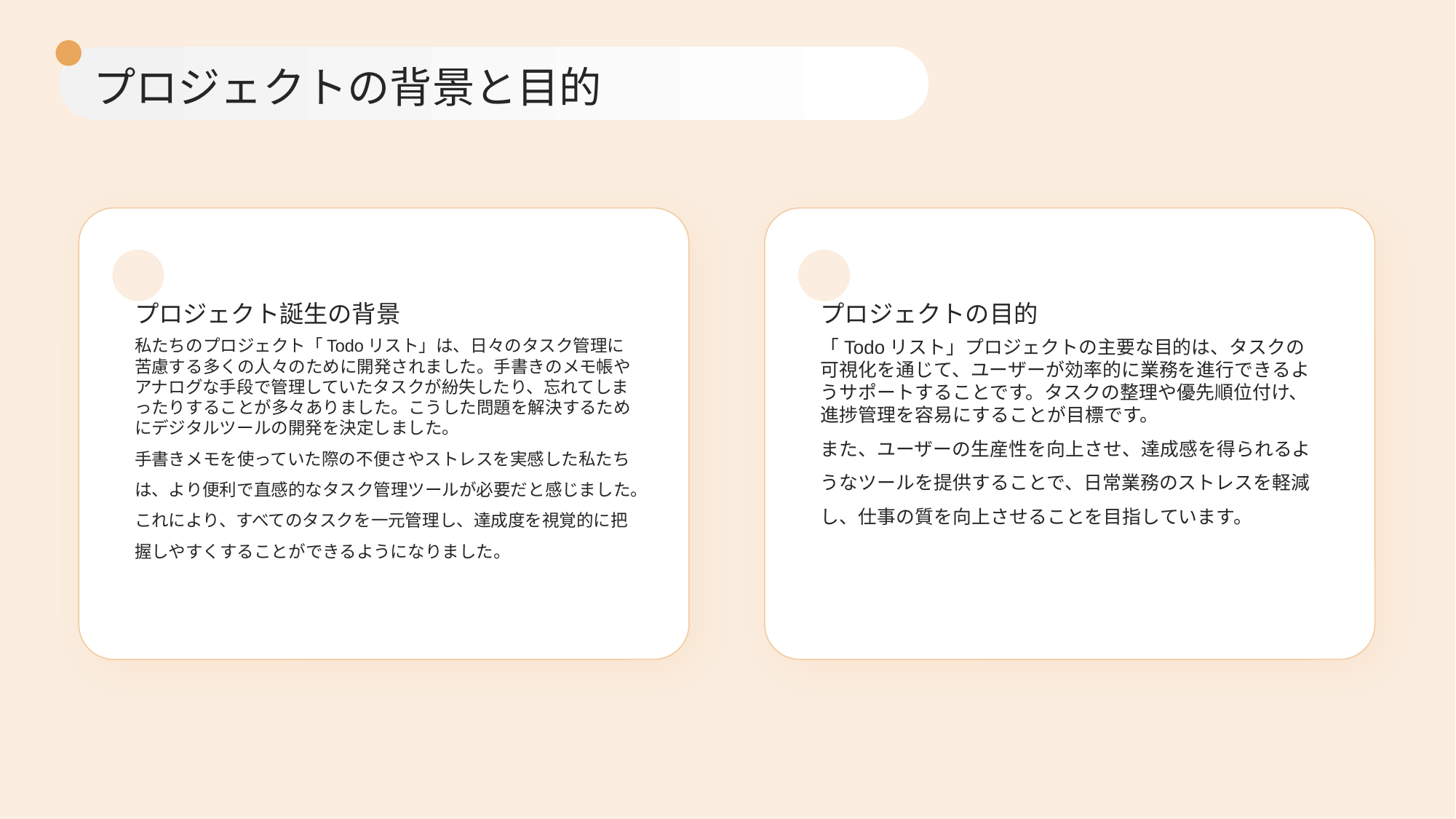

プロジェクトの背景と目的

プロジェクト誕生の背景
プロジェクトの目的
私たちのプロジェクト「Todoリスト」は、日々のタスク管理に苦慮する多くの人々のために開発されました。手書きのメモ帳やアナログな手段で管理していたタスクが紛失したり、忘れてしまったりすることが多々ありました。こうした問題を解決するためにデジタルツールの開発を決定しました。
手書きメモを使っていた際の不便さやストレスを実感した私たちは、より便利で直感的なタスク管理ツールが必要だと感じました。これにより、すべてのタスクを一元管理し、達成度を視覚的に把握しやすくすることができるようになりました。
「Todoリスト」プロジェクトの主要な目的は、タスクの可視化を通じて、ユーザーが効率的に業務を進行できるようサポートすることです。タスクの整理や優先順位付け、進捗管理を容易にすることが目標です。
また、ユーザーの生産性を向上させ、達成感を得られるようなツールを提供することで、日常業務のストレスを軽減し、仕事の質を向上させることを目指しています。